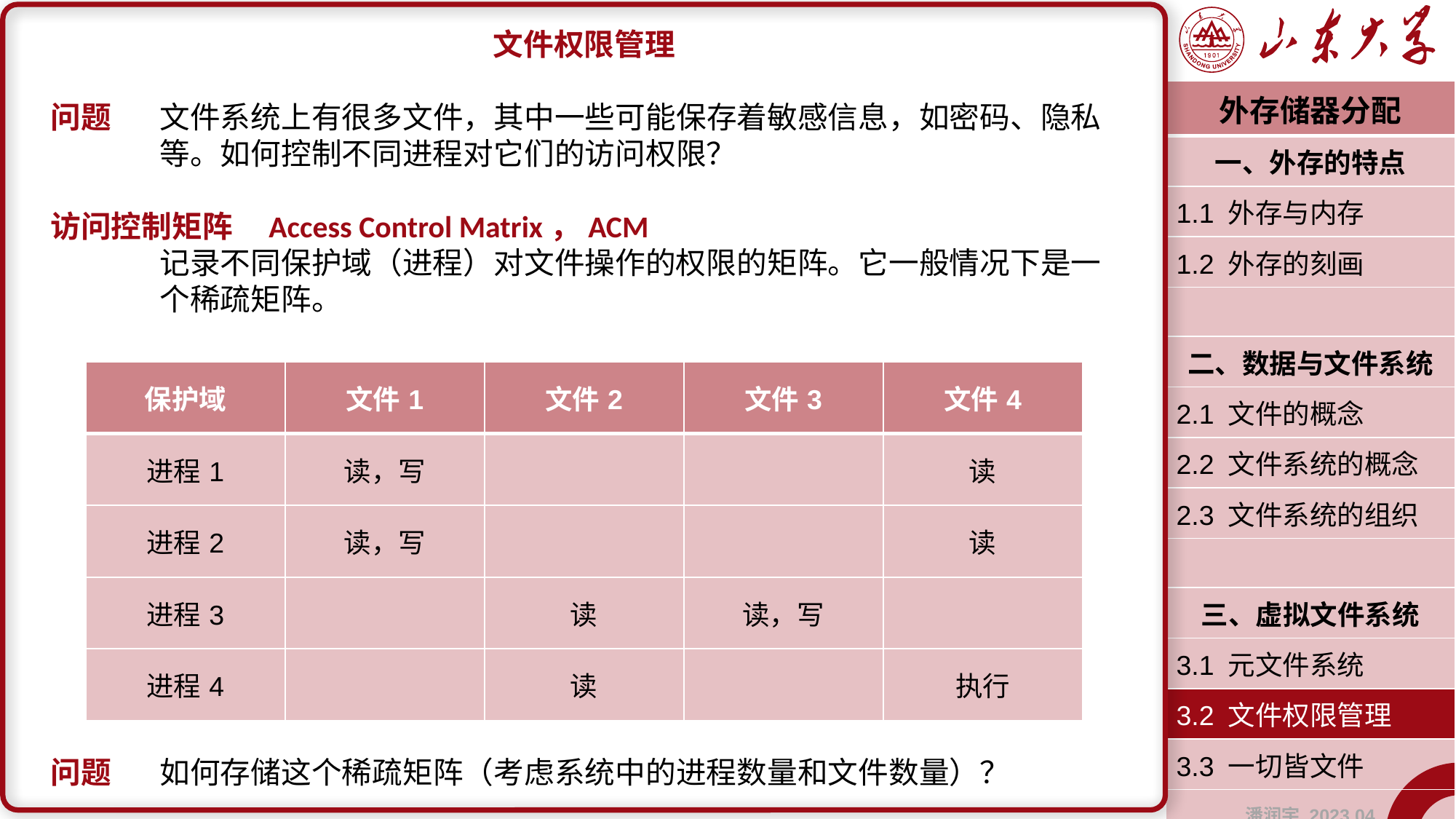

文件权限管理

问题	文件系统上有很多文件，其中一些可能保存着敏感信息，如密码、隐私	等。如何控制不同进程对它们的访问权限？

访问控制矩阵	Access Control Matrix，ACM
	记录不同保护域（进程）对文件操作的权限的矩阵。它一般情况下是一	个稀疏矩阵。

问题	如何存储这个稀疏矩阵（考虑系统中的进程数量和文件数量）？
| 外存储器分配 |
| --- |
| 一、外存的特点 |
| 1.1 外存与内存 |
| 1.2 外存的刻画 |
|  |
| 二、数据与文件系统 |
| 2.1 文件的概念 |
| 2.2 文件系统的概念 |
| 2.3 文件系统的组织 |
|  |
| 三、虚拟文件系统 |
| 3.1 元文件系统 |
| 3.2 文件权限管理 |
| 3.3 一切皆文件 |
| 潘润宇 2023.04 |
| 保护域 | 文件1 | 文件2 | 文件3 | 文件4 |
| --- | --- | --- | --- | --- |
| 进程1 | 读，写 |  |  | 读 |
| 进程2 | 读，写 |  |  | 读 |
| 进程3 |  | 读 | 读，写 |  |
| 进程4 |  | 读 |  | 执行 |